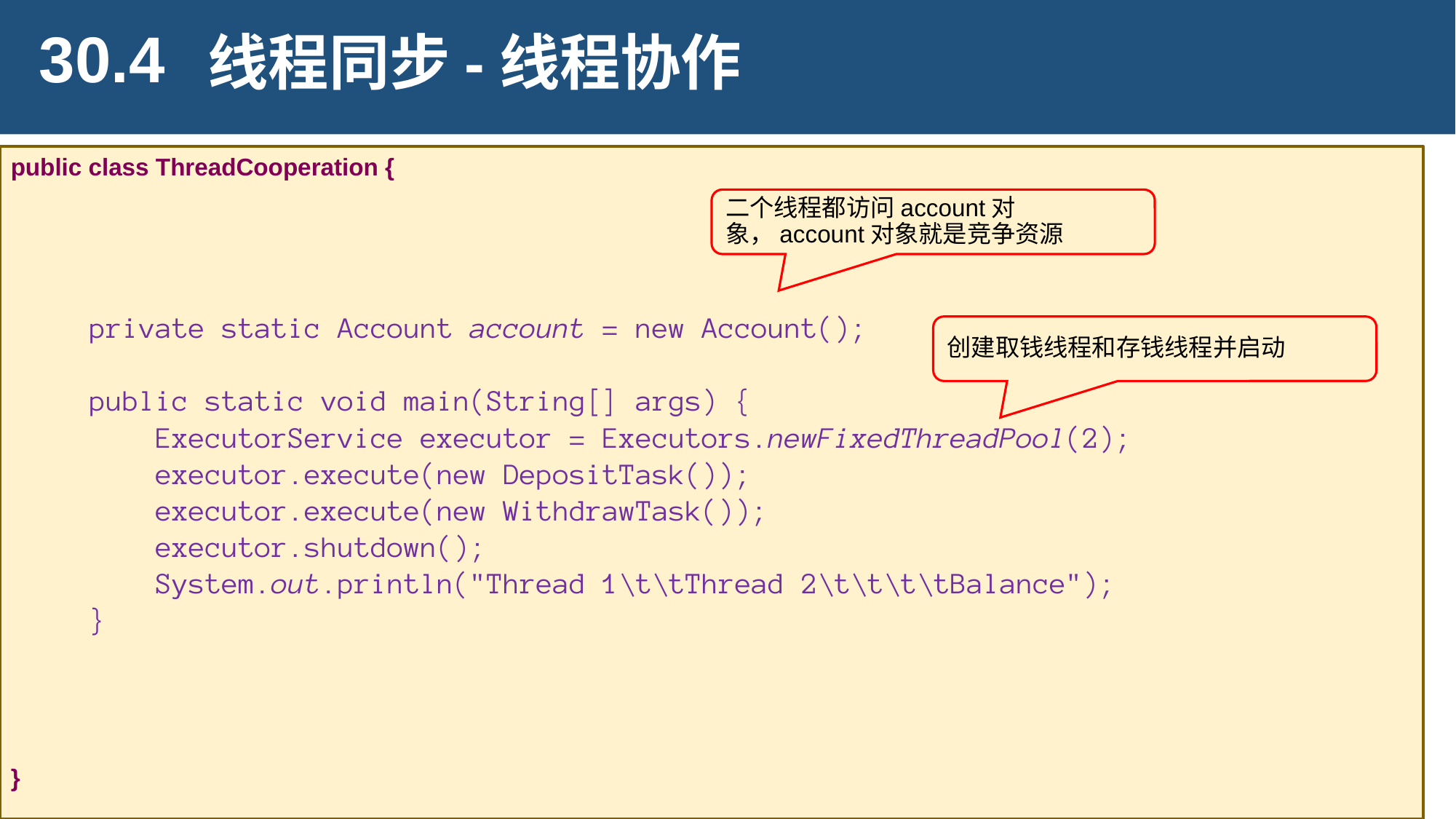

30.4
线程同步-线程协作
public class ThreadCooperation {

}
二个线程都访问account对象，account对象就是竞争资源
private static Account account = new Account();
public static void main(String[] args) {
    ExecutorService executor = Executors.newFixedThreadPool(2);
    executor.execute(new DepositTask());
    executor.execute(new WithdrawTask());
    executor.shutdown();
    System.out.println("Thread 1\t\tThread 2\t\t\t\tBalance");
}
创建取钱线程和存钱线程并启动